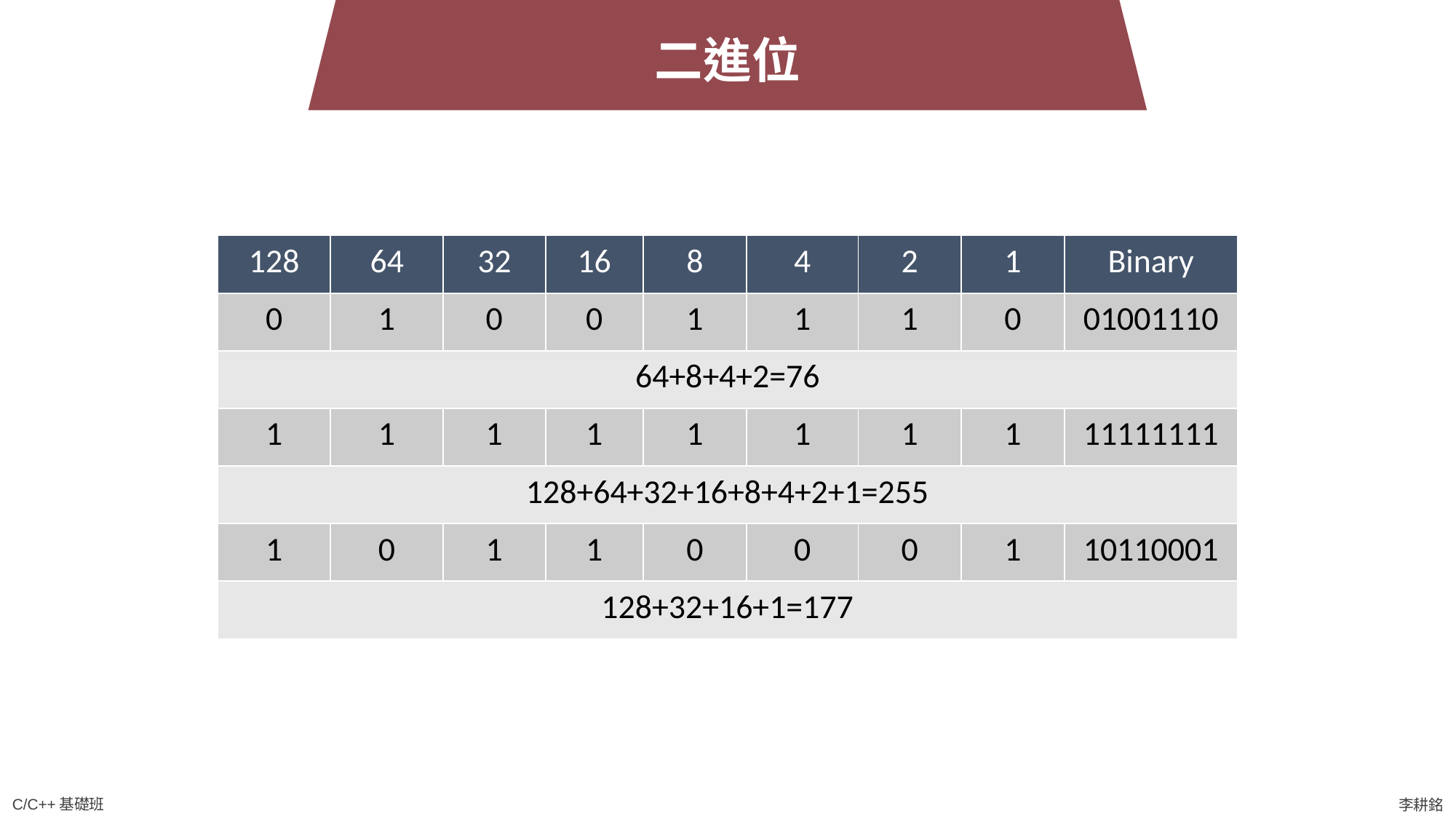

二進位
| 128 | 64 | 32 | 16 | 8 | 4 | 2 | 1 | Binary |
| --- | --- | --- | --- | --- | --- | --- | --- | --- |
| 0 | 1 | 0 | 0 | 1 | 1 | 1 | 0 | 01001110 |
| 64+8+4+2=76 |  |  |  |  |  |  |  |  |
| 1 | 1 | 1 | 1 | 1 | 1 | 1 | 1 | 11111111 |
| 128+64+32+16+8+4+2+1=255 |  |  |  |  |  |  |  |  |
| 1 | 0 | 1 | 1 | 0 | 0 | 0 | 1 | 10110001 |
| 128+32+16+1=177 |  |  |  |  |  |  |  |  |
C/C++基礎班
李耕銘